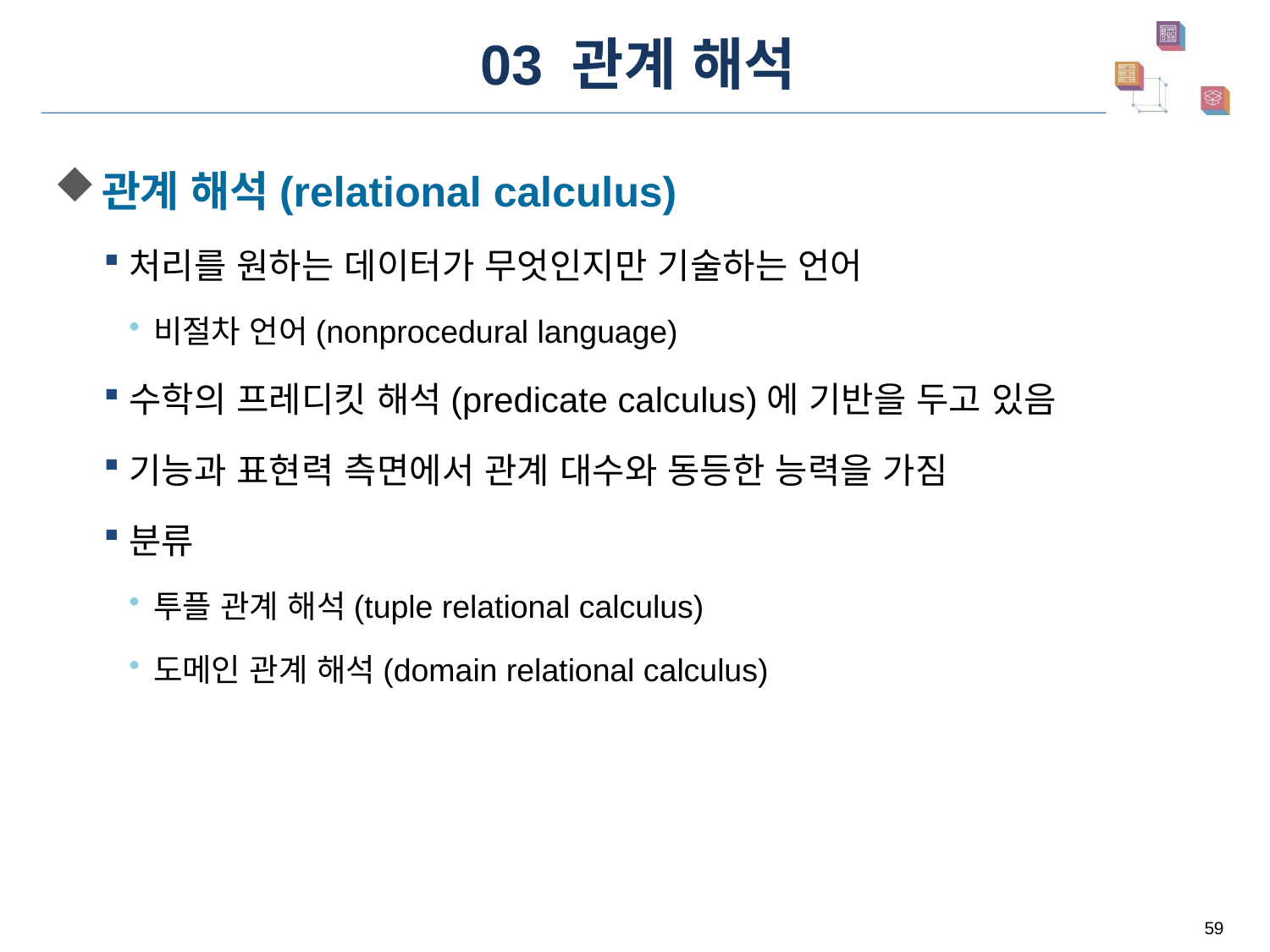

# 03 관계 해석
관계 해석(relational calculus)
처리를 원하는 데이터가 무엇인지만 기술하는 언어
비절차 언어(nonprocedural language)
수학의 프레디킷 해석(predicate calculus)에 기반을 두고 있음
기능과 표현력 측면에서 관계 대수와 동등한 능력을 가짐
분류
투플 관계 해석(tuple relational calculus)
도메인 관계 해석(domain relational calculus)